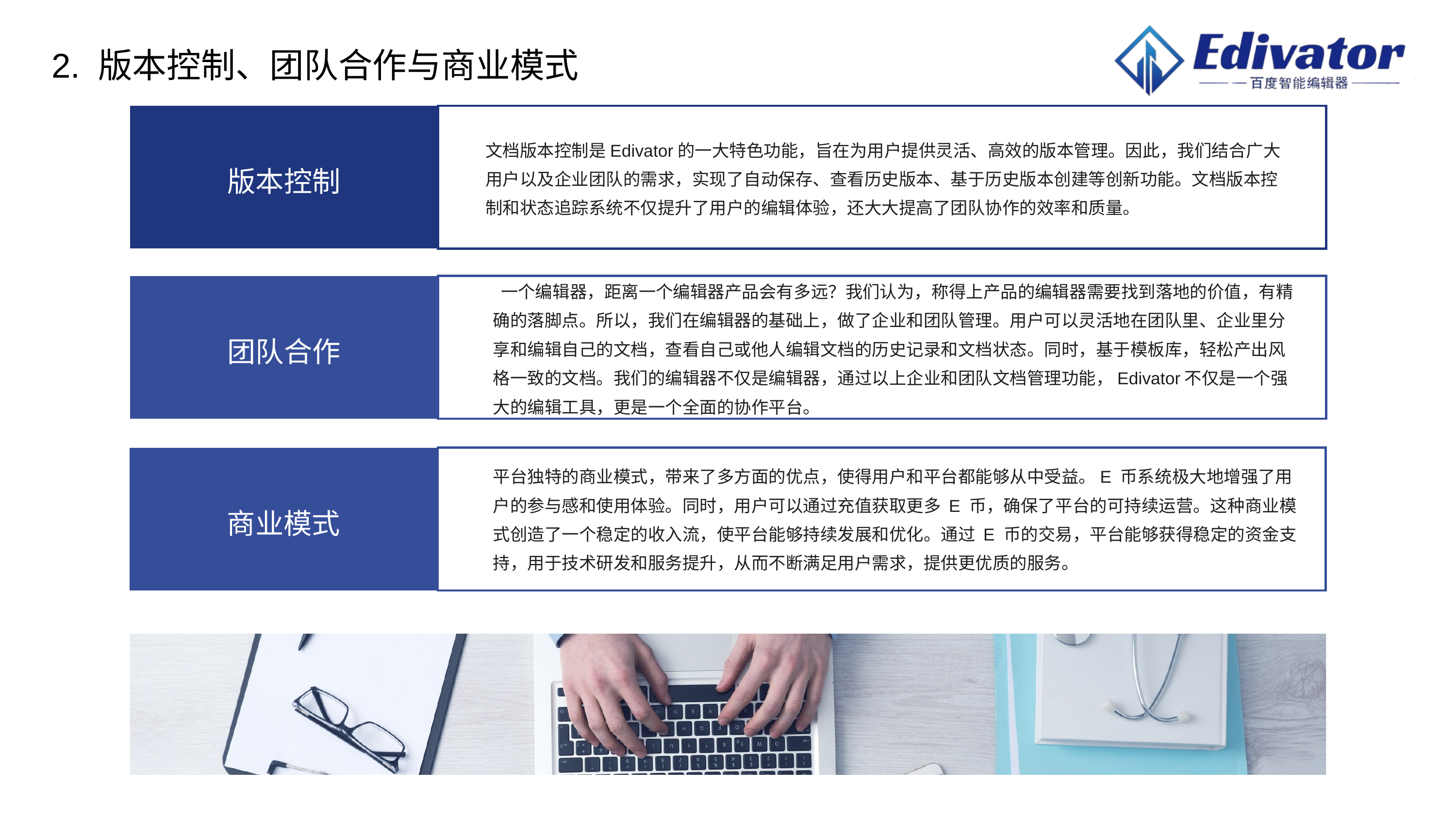

2. 版本控制、团队合作与商业模式

文档版本控制是Edivator的一大特色功能，旨在为用户提供灵活、高效的版本管理。因此，我们结合广大用户以及企业团队的需求，实现了自动保存、查看历史版本、基于历史版本创建等创新功能。文档版本控制和状态追踪系统不仅提升了用户的编辑体验，还大大提高了团队协作的效率和质量。
版本控制
 一个编辑器，距离一个编辑器产品会有多远？我们认为，称得上产品的编辑器需要找到落地的价值，有精确的落脚点。所以，我们在编辑器的基础上，做了企业和团队管理。用户可以灵活地在团队里、企业里分享和编辑自己的文档，查看自己或他人编辑文档的历史记录和文档状态。同时，基于模板库，轻松产出风格一致的文档。我们的编辑器不仅是编辑器，通过以上企业和团队文档管理功能，Edivator不仅是一个强大的编辑工具，更是一个全面的协作平台。

团队合作

平台独特的商业模式，带来了多方面的优点，使得用户和平台都能够从中受益。E 币系统极大地增强了用户的参与感和使用体验。同时，用户可以通过充值获取更多 E 币，确保了平台的可持续运营。这种商业模式创造了一个稳定的收入流，使平台能够持续发展和优化。通过 E 币的交易，平台能够获得稳定的资金支持，用于技术研发和服务提升，从而不断满足用户需求，提供更优质的服务。
商业模式